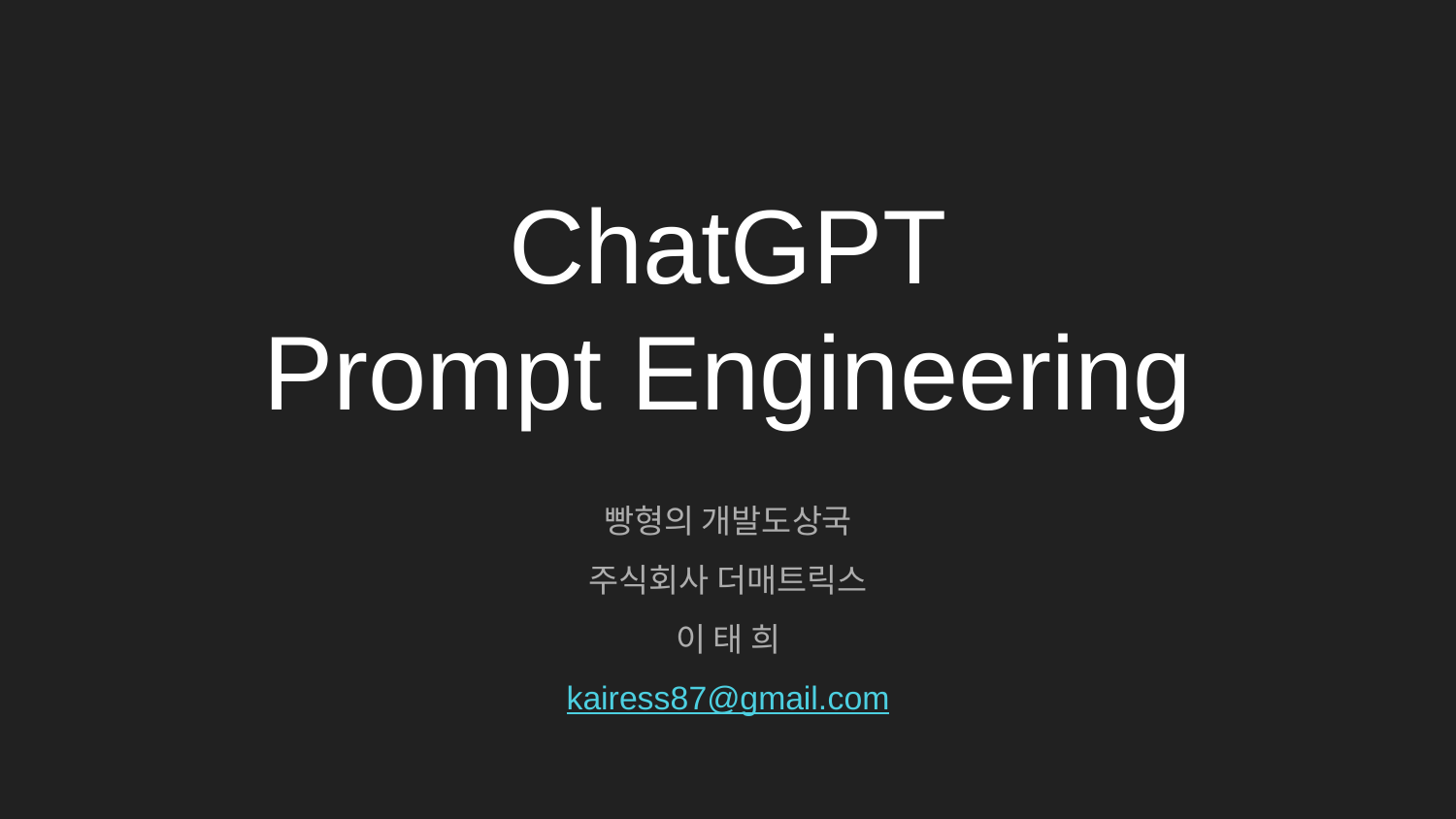

# ChatGPT
Prompt Engineering
빵형의 개발도상국
주식회사 더매트릭스
이 태 희
kairess87@gmail.com